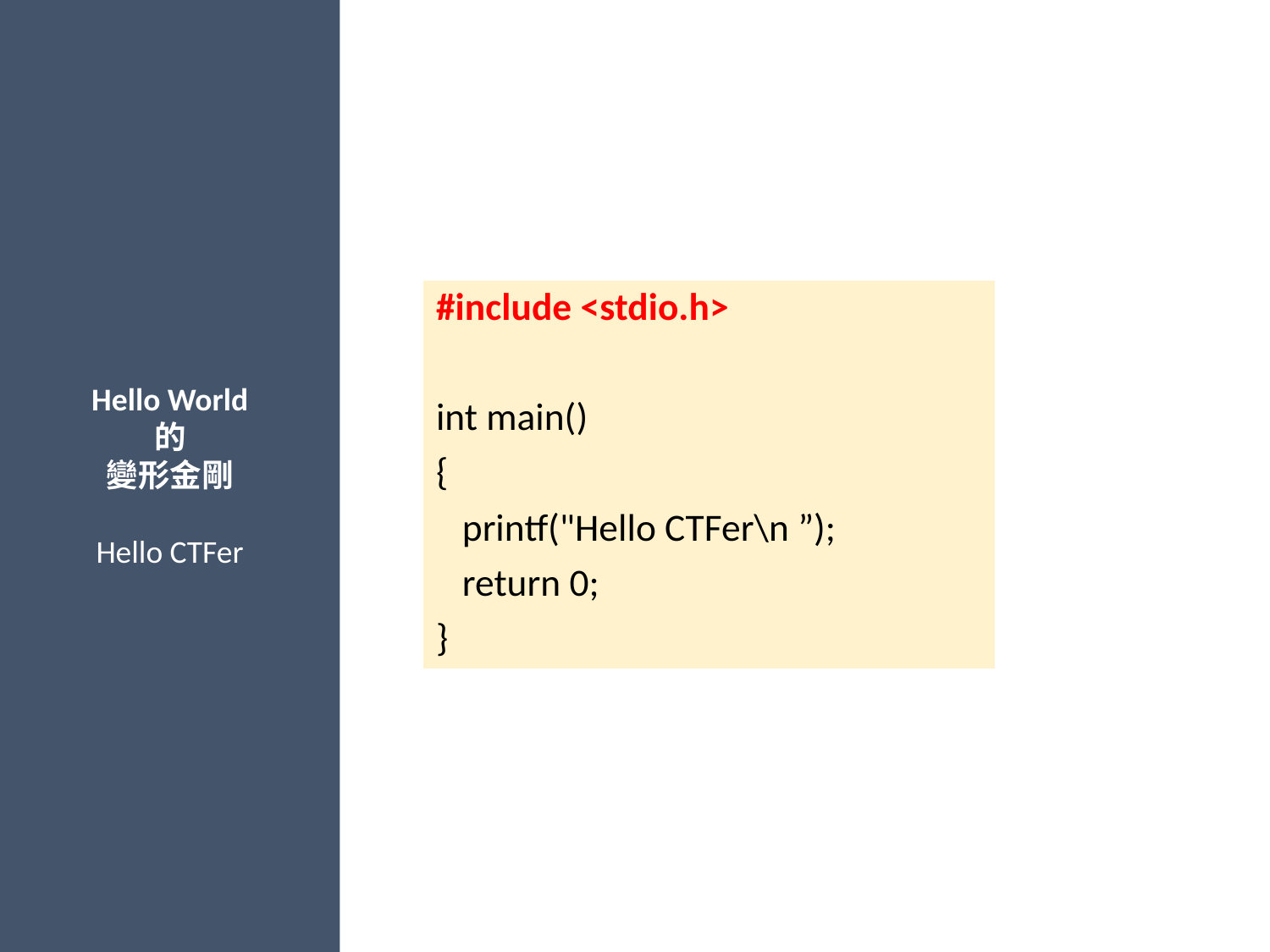

Hello World
的
變形金剛

Hello CTFer
#include <stdio.h>

int main()
{
   printf("Hello CTFer\n ”);
   return 0;
}